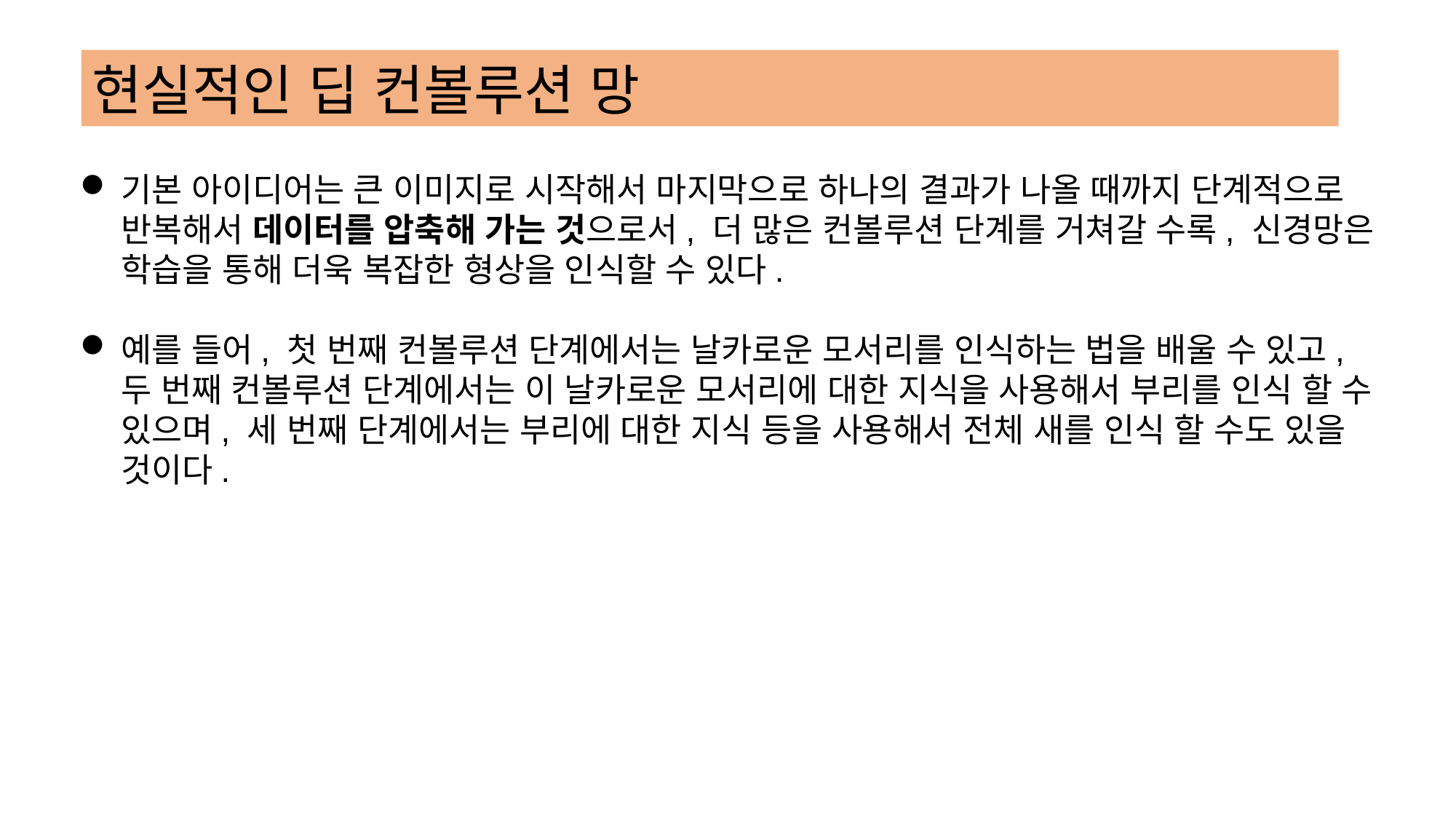

현실적인 딥 컨볼루션 망
기본 아이디어는 큰 이미지로 시작해서 마지막으로 하나의 결과가 나올 때까지 단계적으로 반복해서 데이터를 압축해 가는 것으로서, 더 많은 컨볼루션 단계를 거쳐갈 수록, 신경망은 학습을 통해 더욱 복잡한 형상을 인식할 수 있다.

예를 들어, 첫 번째 컨볼루션 단계에서는 날카로운 모서리를 인식하는 법을 배울 수 있고, 두 번째 컨볼루션 단계에서는 이 날카로운 모서리에 대한 지식을 사용해서 부리를 인식 할 수 있으며, 세 번째 단계에서는 부리에 대한 지식 등을 사용해서 전체 새를 인식 할 수도 있을 것이다.